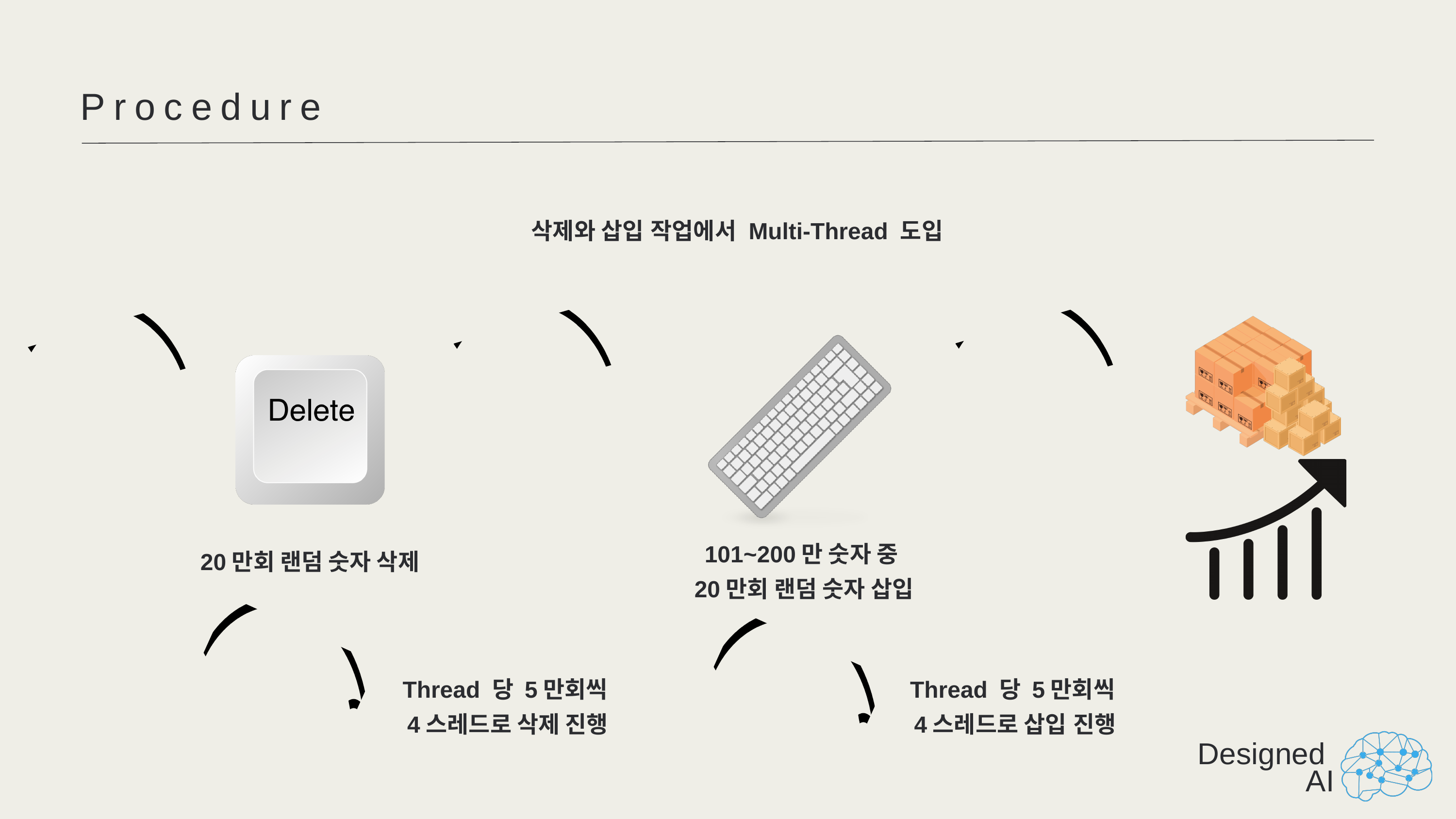

Procedure

 삭제와 삽입 작업에서 Multi-Thread 도입

101~200만 숫자 중
20만회 랜덤 숫자 삽입
20만회 랜덤 숫자 삭제

Thread 당 5만회씩
4스레드로 삭제 진행
Thread 당 5만회씩
4스레드로 삽입 진행

Designed
AI